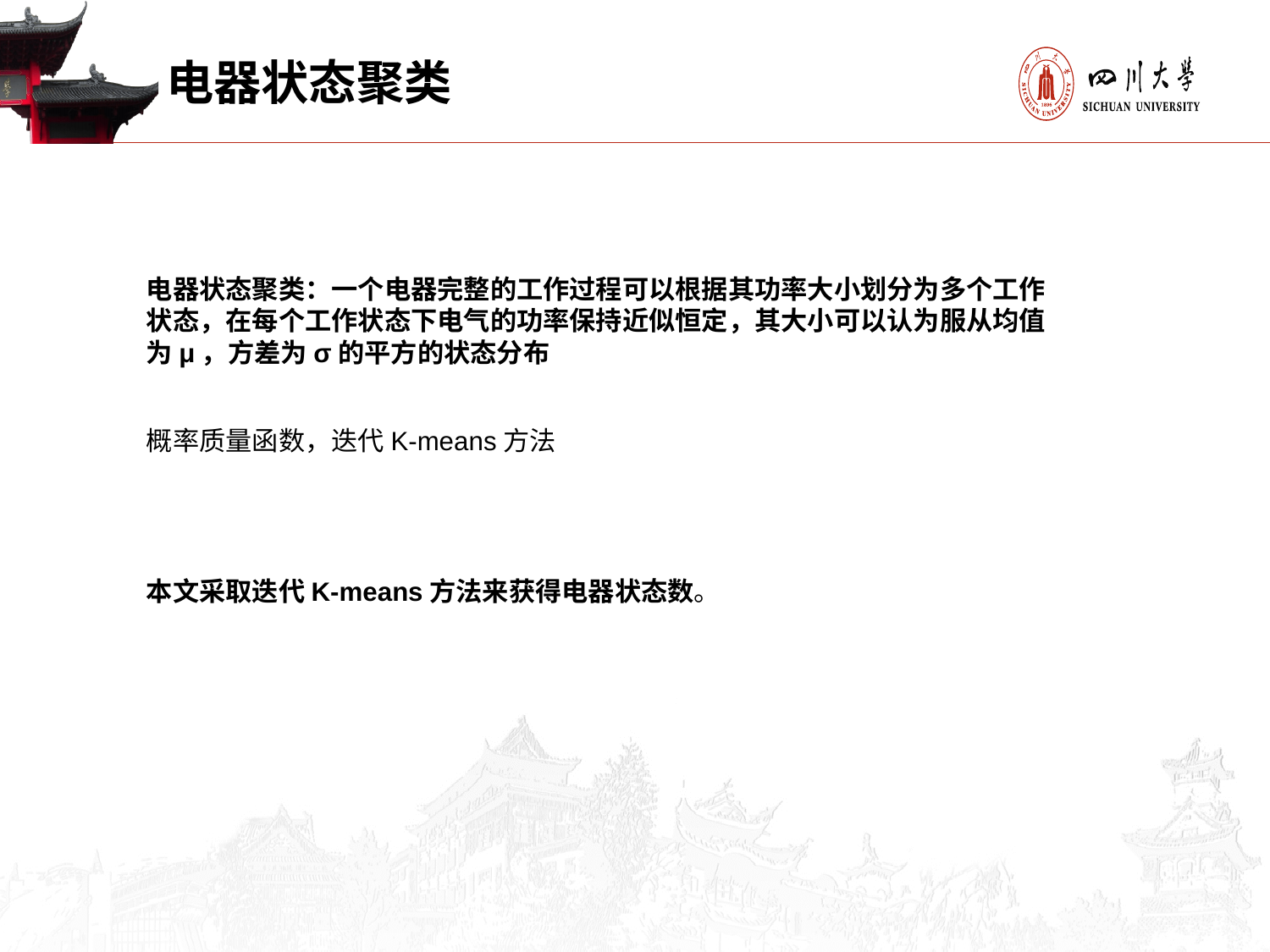

# 电器状态聚类
电器状态聚类：一个电器完整的工作过程可以根据其功率大小划分为多个工作状态，在每个工作状态下电气的功率保持近似恒定，其大小可以认为服从均值为μ，方差为σ的平方的状态分布
概率质量函数，迭代K-means方法
本文采取迭代K-means方法来获得电器状态数。